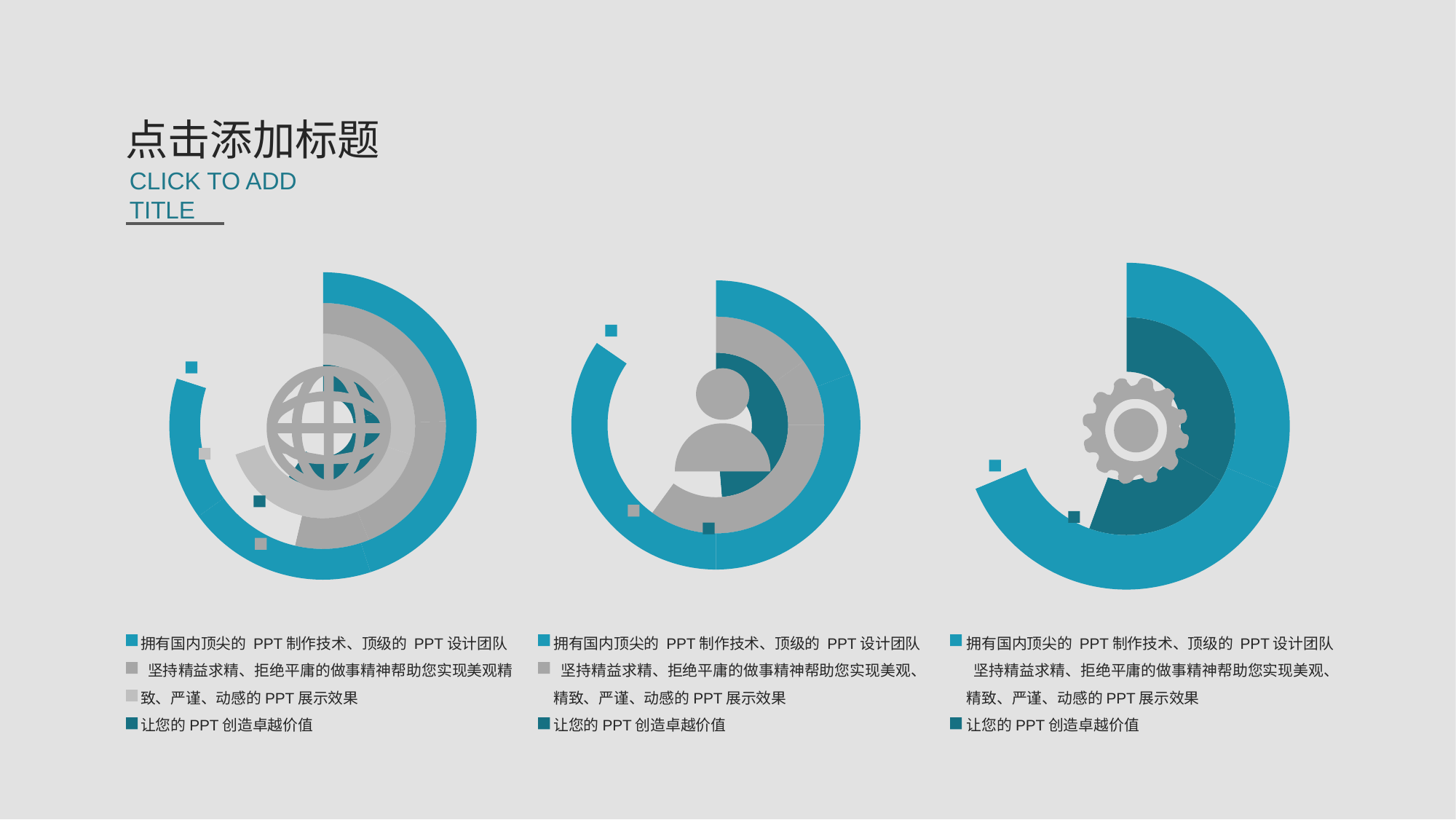

点击添加标题
CLICK TO ADD TITLE

### Chart

| Category |  |  |  |  |
|---|---|---|---|---|

拥有国内顶尖的 PPT制作技术、顶级的 PPT设计团队
 坚持精益求精、拒绝平庸的做事精神帮助您实现美观精致、严谨、动感的PPT展示效果
让您的PPT创造卓越价值

### Chart

| Category | 销售额 | 销售额2 | 销售额3 | 销售额4 |
|---|---|---|---|---|
| 第一季度 | 5.5 | 3.0 | 5.0 | None |
| 第二季度 | 3.2 | 2.0 | 8.0 | None |
| 第三季度 | 1.4 | 7.0 | 9.0 | None |
| 第四季度 | 1.2 | 8.0 | 4.0 | None |

拥有国内顶尖的 PPT制作技术、顶级的 PPT设计团队
 坚持精益求精、拒绝平庸的做事精神帮助您实现美观、精致、严谨、动感的PPT展示效果
让您的PPT创造卓越价值

### Chart

| Category | 销售额 | 销售额2 |
|---|---|---|
| 第一季度 | 6.0 | 5.0 |
| 第二季度 | 4.0 | 6.0 |
| 第三季度 | 8.0 | 5.0 |
| 第四季度 | None | None |

拥有国内顶尖的 PPT制作技术、顶级的 PPT设计团队
 坚持精益求精、拒绝平庸的做事精神帮助您实现美观、精致、严谨、动感的PPT展示效果
让您的PPT创造卓越价值